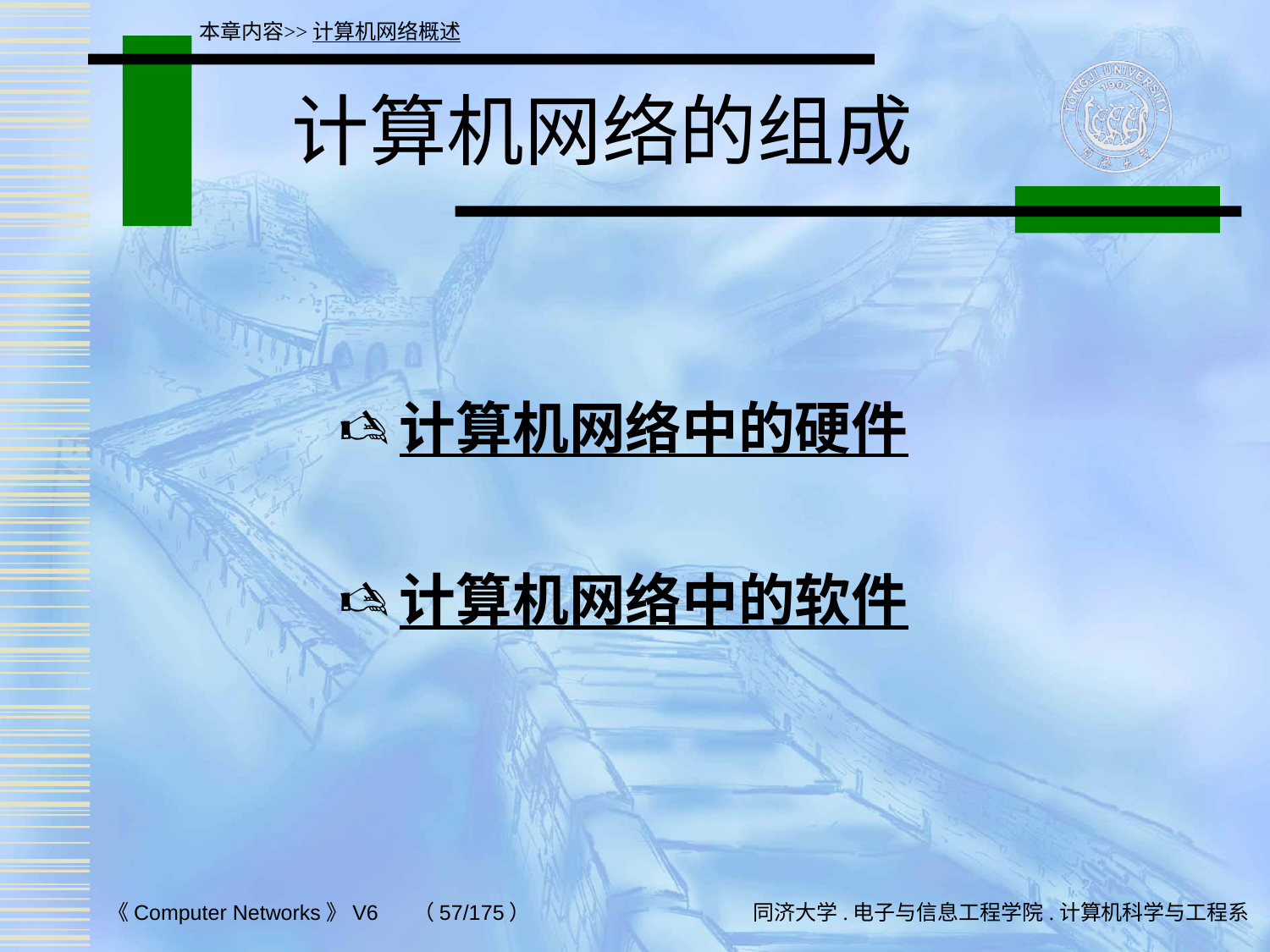

本章内容>>计算机网络概述
# 计算机网络的组成
计算机网络中的硬件

计算机网络中的软件